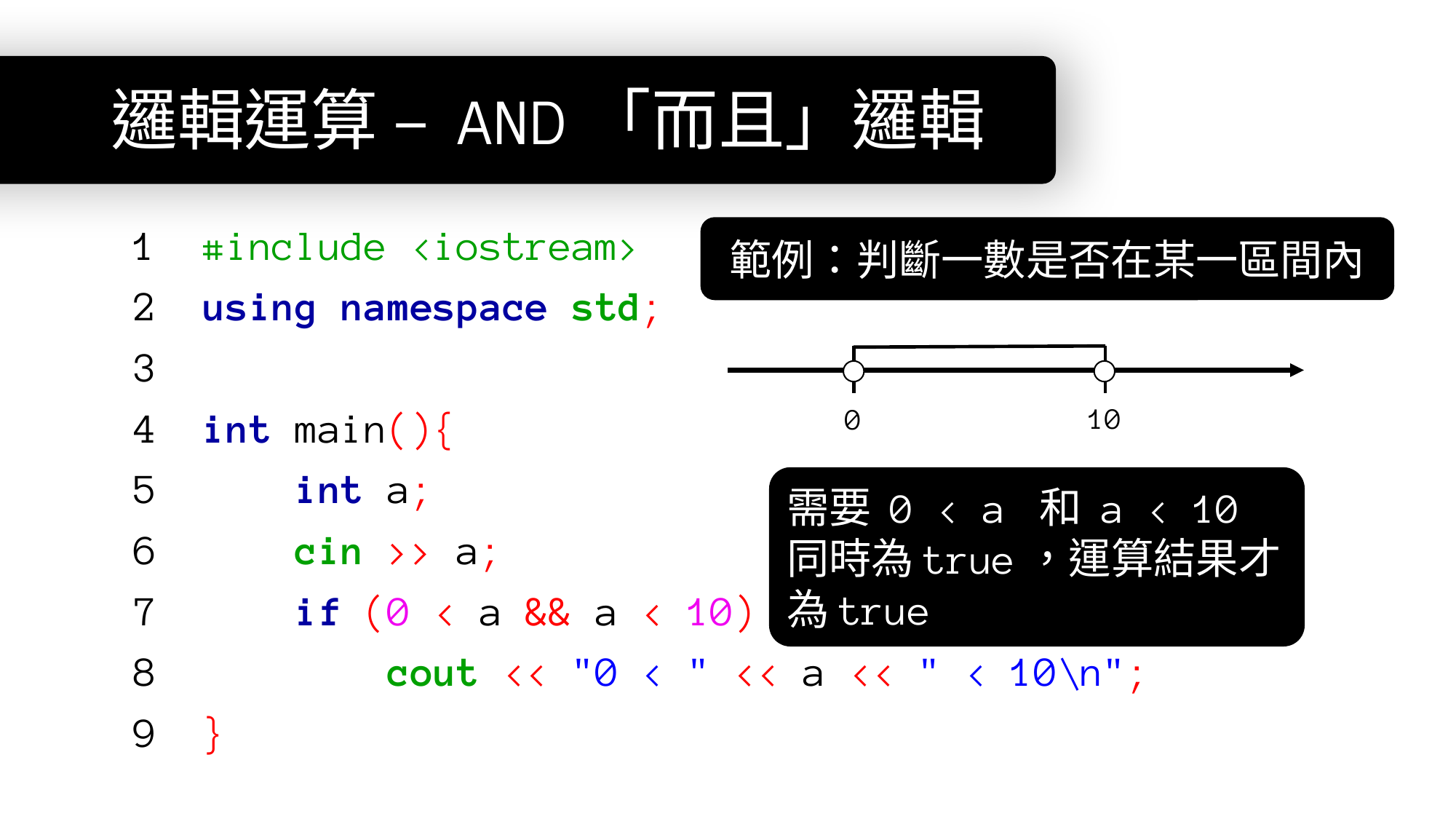

# 邏輯運算 – AND「而且」邏輯

範例：判斷一數是否在某一區間內
 1  #include <iostream>
 2  using namespace std;
 3
 4  int main(){
 5      int a;
 6      cin >> a;
 7      if (0 < a && a < 10)
 8          cout << "0 < " << a << " < 10\n";
 9  }

10
0
需要 0 < a 和 a < 10 同時為true，運算結果才為true